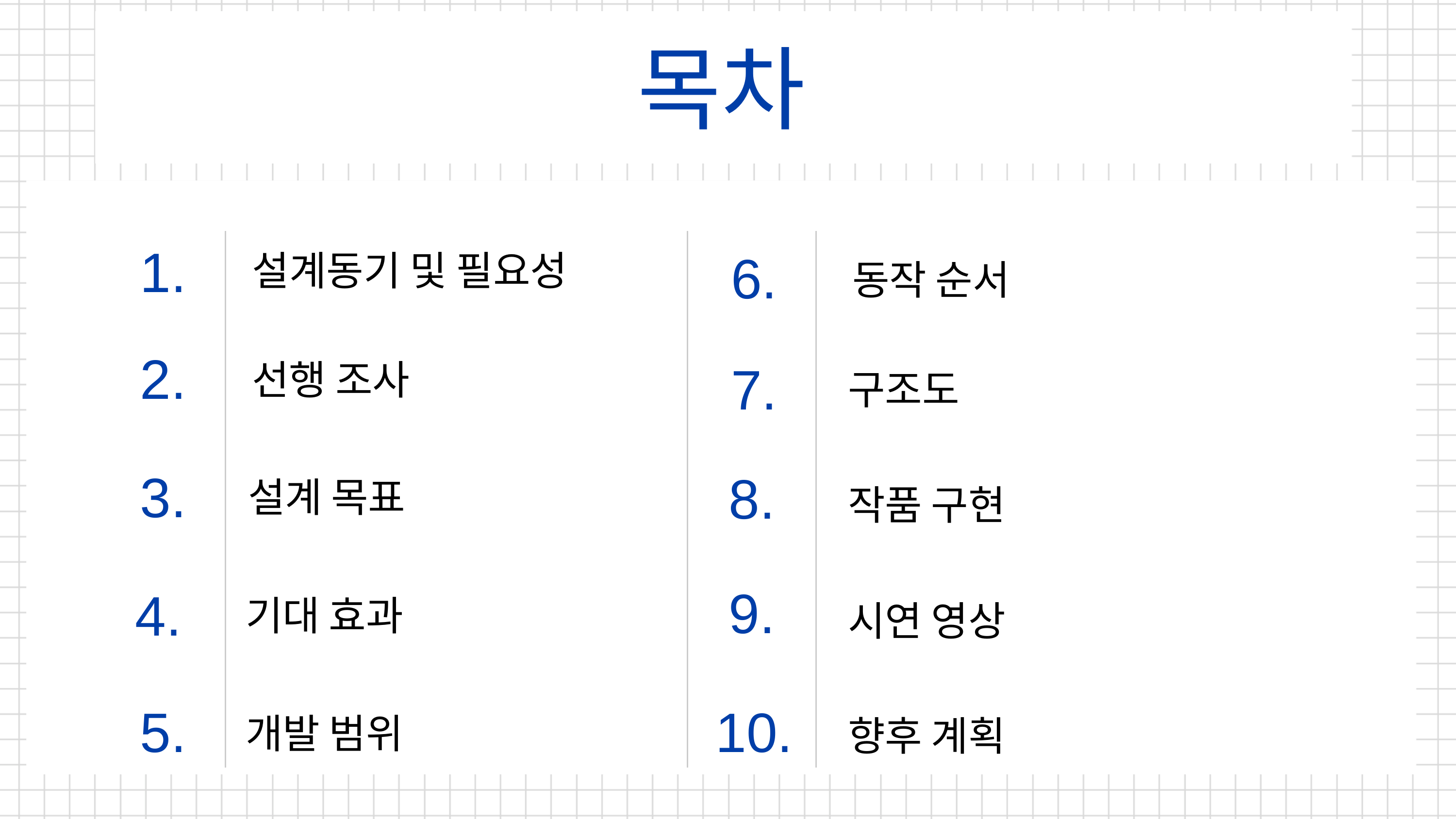

목차

1.
설계동기 및 필요성
6.
동작 순서
2.
선행 조사
7.
구조도
3.
8.
설계 목표
작품 구현

9.
4.
기대 효과
시연 영상
5.
10.
개발 범위
향후 계획